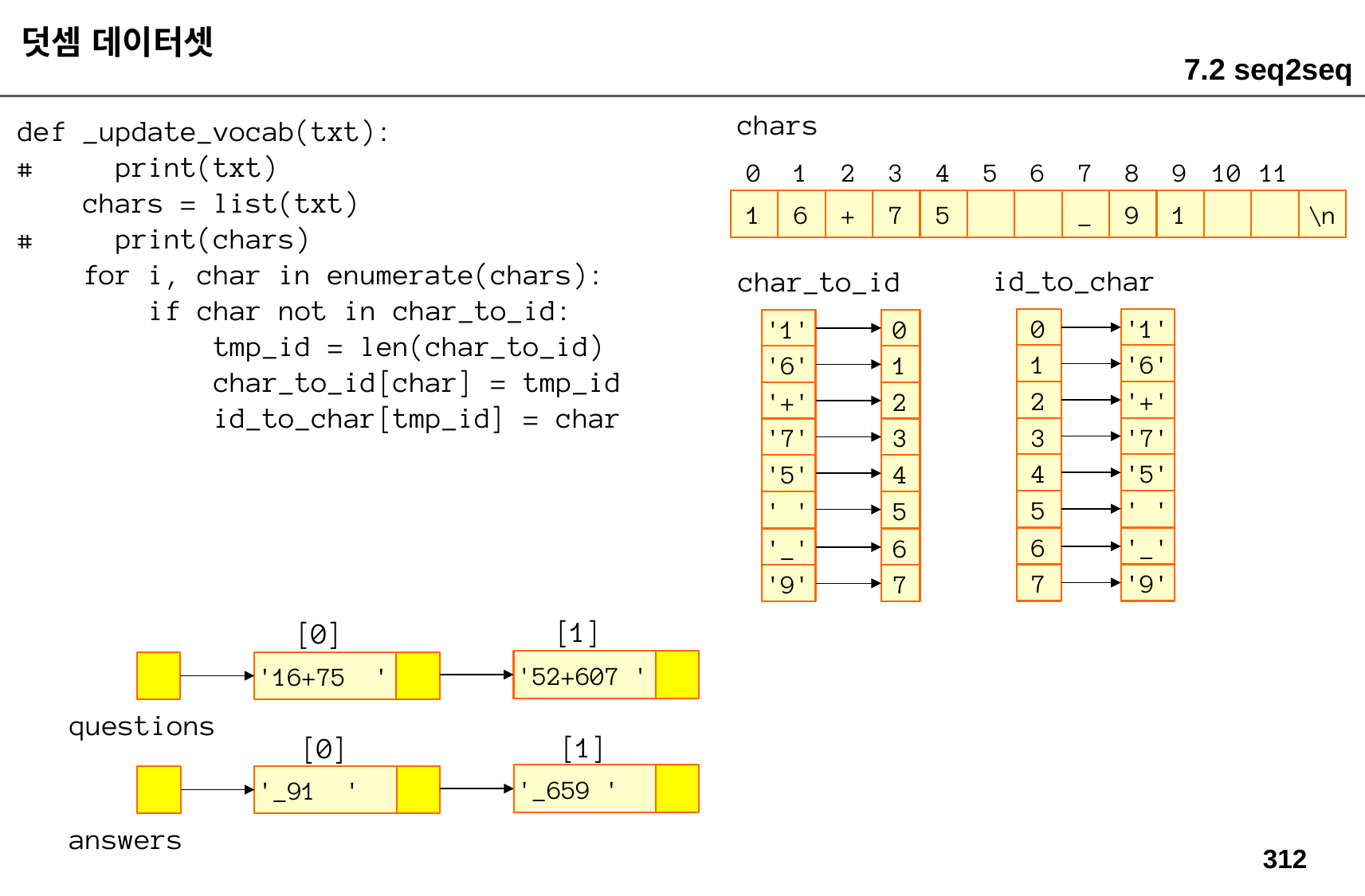

덧셈 데이터셋
7.2 seq2seq
chars
def _update_vocab(txt):
#     print(txt)
    chars = list(txt)
#     print(chars)
    for i, char in enumerate(chars):
        if char not in char_to_id:
            tmp_id = len(char_to_id)
            char_to_id[char] = tmp_id
            id_to_char[tmp_id] = char
0
1
2
3
4
5
6
7
8
9
10
11
1
6
+
7
5

_
9
1

\n
id_to_char
char_to_id
0
'1'
'1'
0
1
'6'
'6'
1
2
'+'
'+'
2
3
'7'
'7'
3
4
'5'
'5'
4
5
' '
' '
5
6
'_'
'_'
6
7
'9'
'9'
7
[1]
[0]
'52+607 '

'16+75  '

questions
[1]
[0]
'_659 '

'_91  '

answers